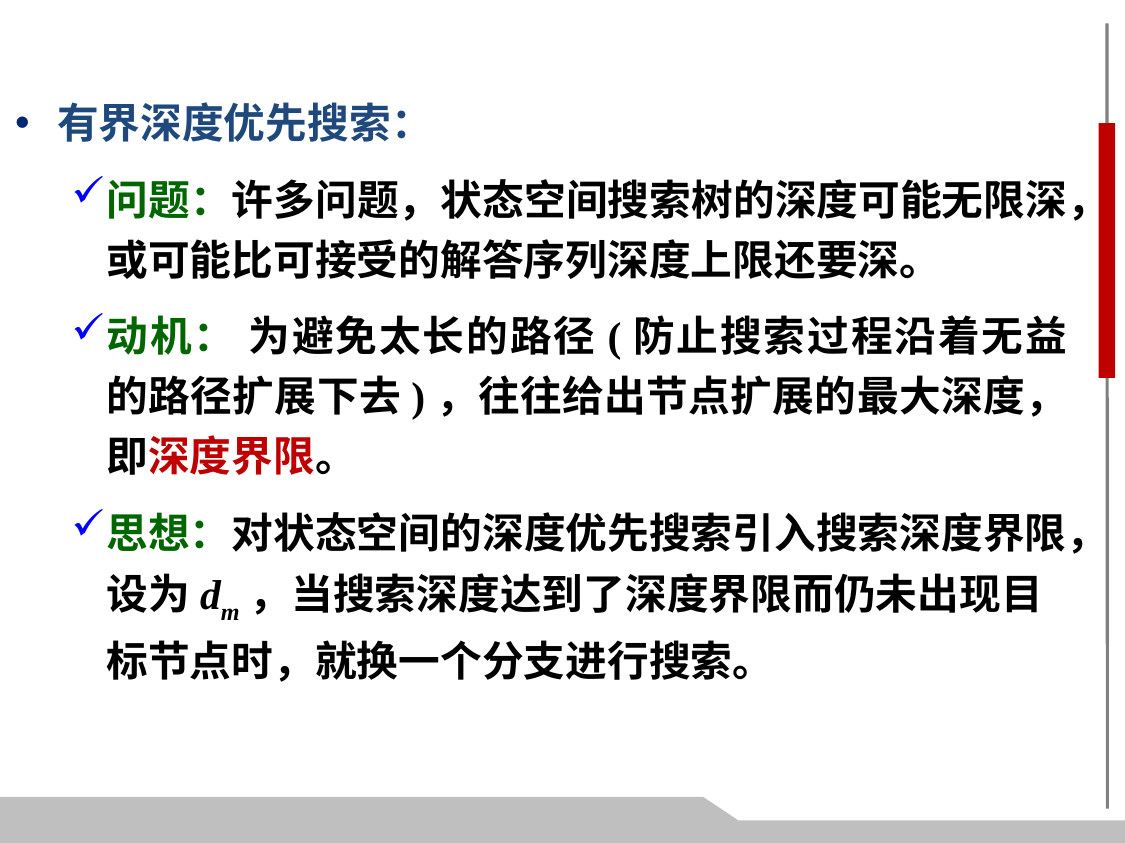

有界深度优先搜索：
问题：许多问题，状态空间搜索树的深度可能无限深，或可能比可接受的解答序列深度上限还要深。
动机： 为避免太长的路径(防止搜索过程沿着无益的路径扩展下去)，往往给出节点扩展的最大深度，即深度界限。
思想：对状态空间的深度优先搜索引入搜索深度界限，设为dm，当搜索深度达到了深度界限而仍未出现目标节点时，就换一个分支进行搜索。